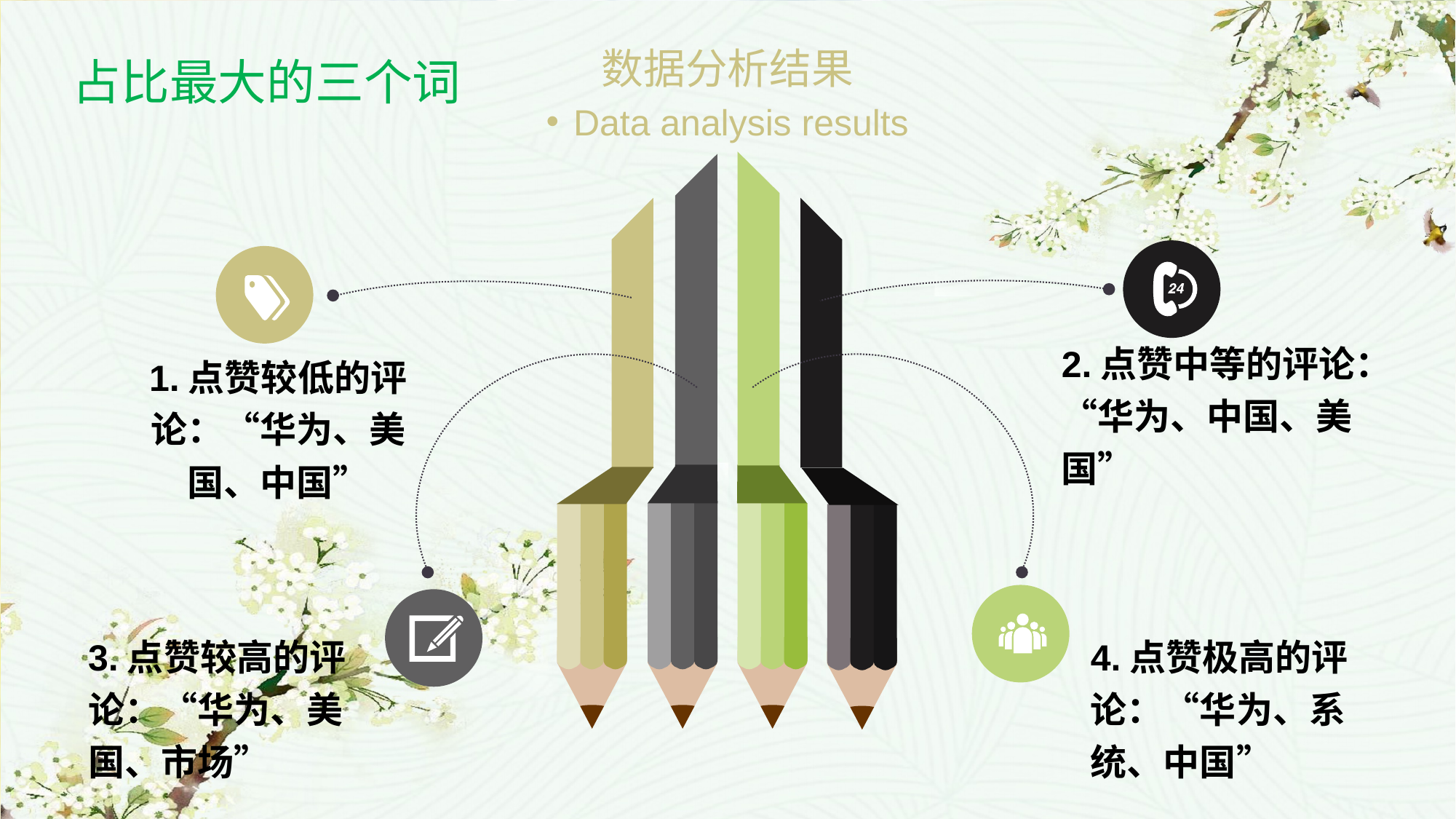

数据分析结果
占比最大的三个词
Data analysis results

1.点赞较低的评论：“华为、美国、中国”
2.点赞中等的评论：“华为、中国、美国”

4.点赞极高的评论：“华为、系统、中国”
3.点赞较高的评论：“华为、美国、市场”